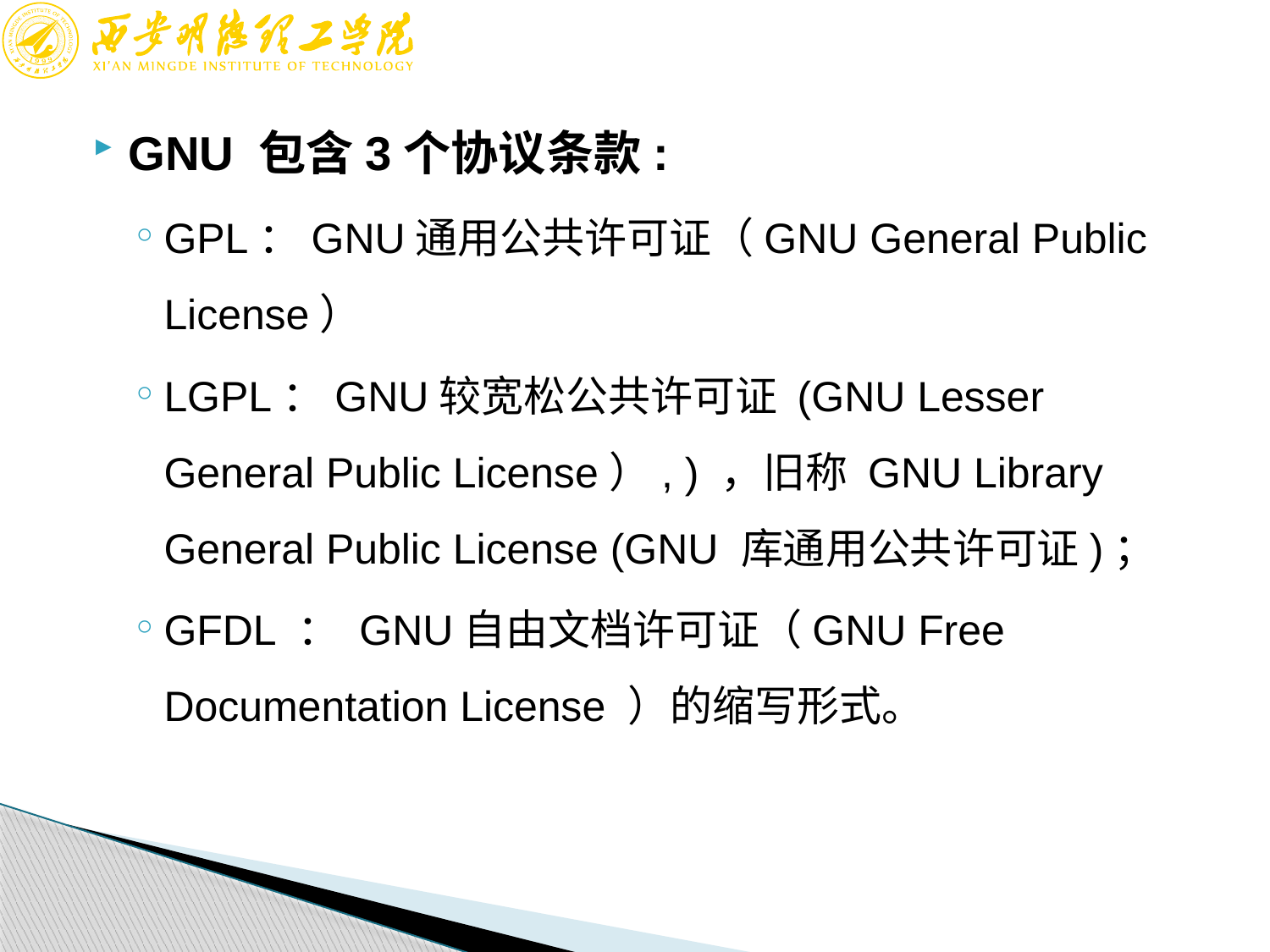

GNU 包含3个协议条款:
GPL：GNU通用公共许可证（GNU General Public License）
LGPL：GNU较宽松公共许可证 (GNU Lesser General Public License）, ) ，旧称 GNU Library General Public License (GNU 库通用公共许可证)；
GFDL ： GNU自由文档许可证（GNU Free Documentation License ）的缩写形式。